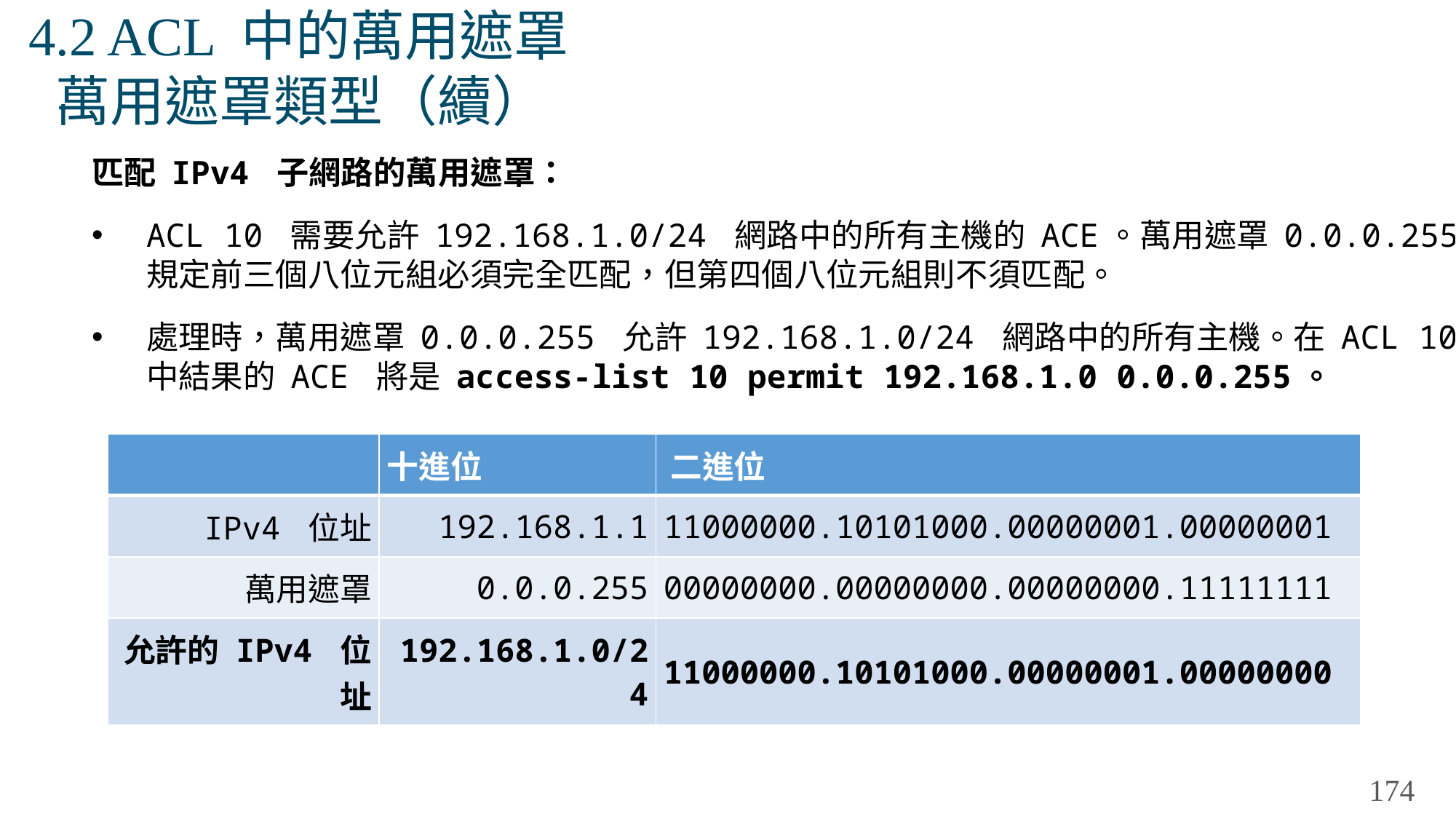

# 4.2 ACL 中的萬用遮罩 萬用遮罩類型（續）
匹配 IPv4 子網路的萬用遮罩：
ACL 10 需要允許 192.168.1.0/24 網路中的所有主機的 ACE。萬用遮罩 0.0.0.255 規定前三個八位元組必須完全匹配，但第四個八位元組則不須匹配。
處理時，萬用遮罩 0.0.0.255 允許 192.168.1.0/24 網路中的所有主機。在 ACL 10 中結果的 ACE 將是 access-list 10 permit 192.168.1.0 0.0.0.255。
|  | 十進位 | 二進位 |
| --- | --- | --- |
| IPv4 位址 | 192.168.1.1 | 11000000.10101000.00000001.00000001 |
| 萬用遮罩 | 0.0.0.255 | 00000000.00000000.00000000.11111111 |
| 允許的 IPv4 位址 | 192.168.1.0/24 | 11000000.10101000.00000001.00000000 |
174